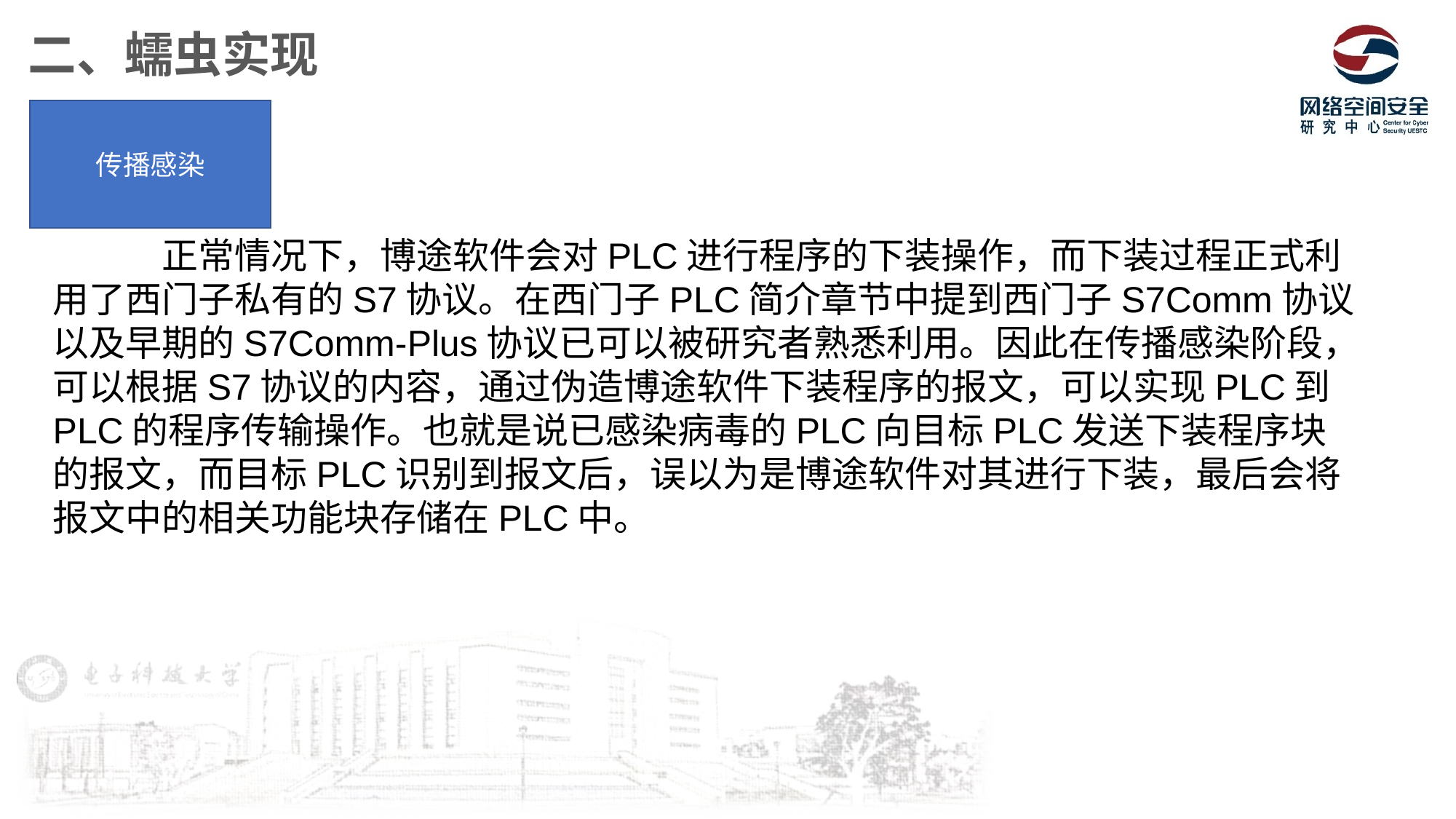

二、蠕虫实现
传播感染
	正常情况下，博途软件会对PLC进行程序的下装操作，而下装过程正式利用了西门子私有的S7协议。在西门子PLC简介章节中提到西门子S7Comm协议以及早期的S7Comm-Plus协议已可以被研究者熟悉利用。因此在传播感染阶段，可以根据S7协议的内容，通过伪造博途软件下装程序的报文，可以实现PLC到PLC的程序传输操作。也就是说已感染病毒的PLC向目标PLC发送下装程序块的报文，而目标PLC识别到报文后，误以为是博途软件对其进行下装，最后会将报文中的相关功能块存储在PLC中。